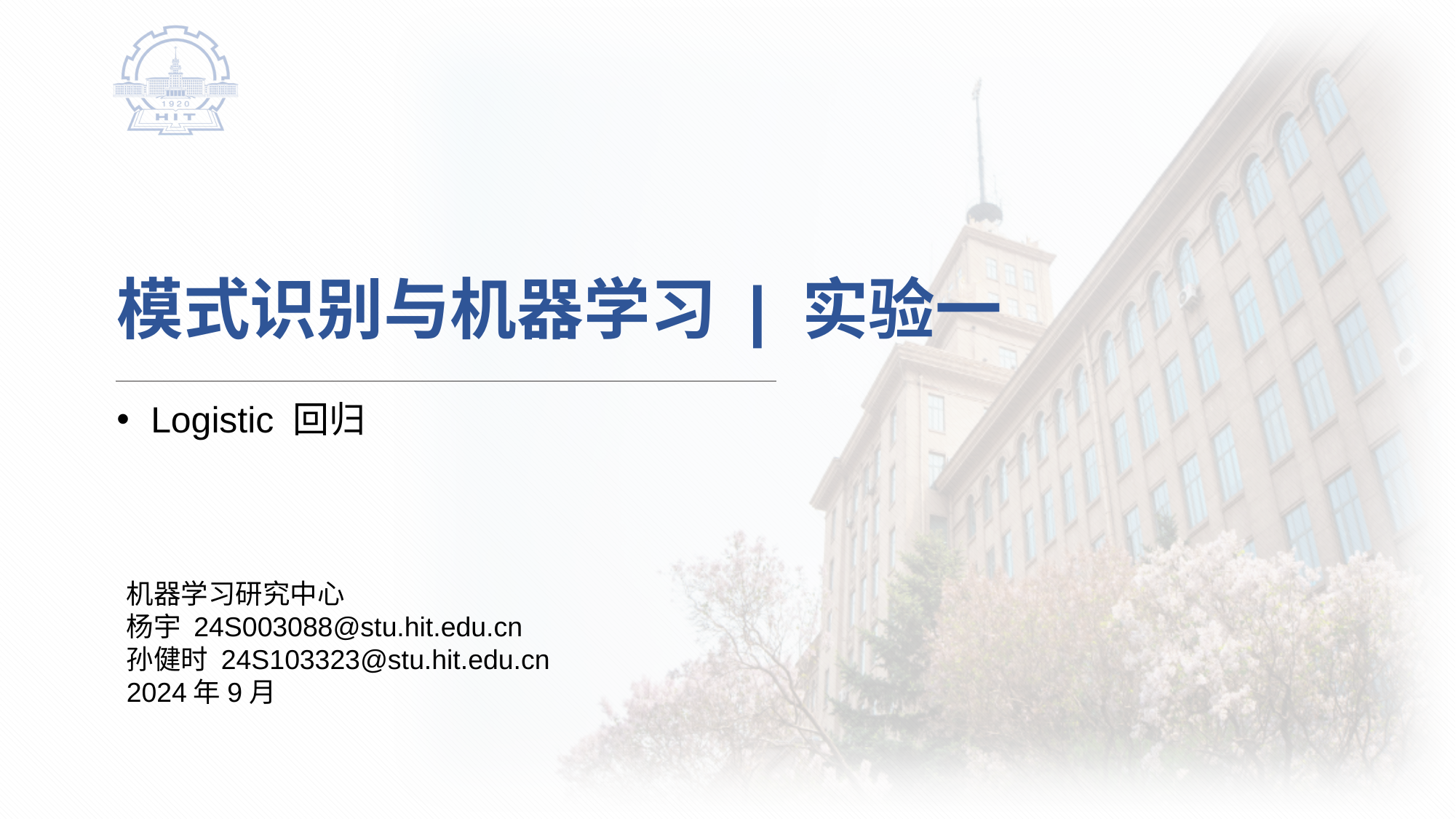

# 模式识别与机器学习 | 实验一
Logistic 回归
机器学习研究中心
杨宇 24S003088@stu.hit.edu.cn
孙健时 24S103323@stu.hit.edu.cn
2024年9月